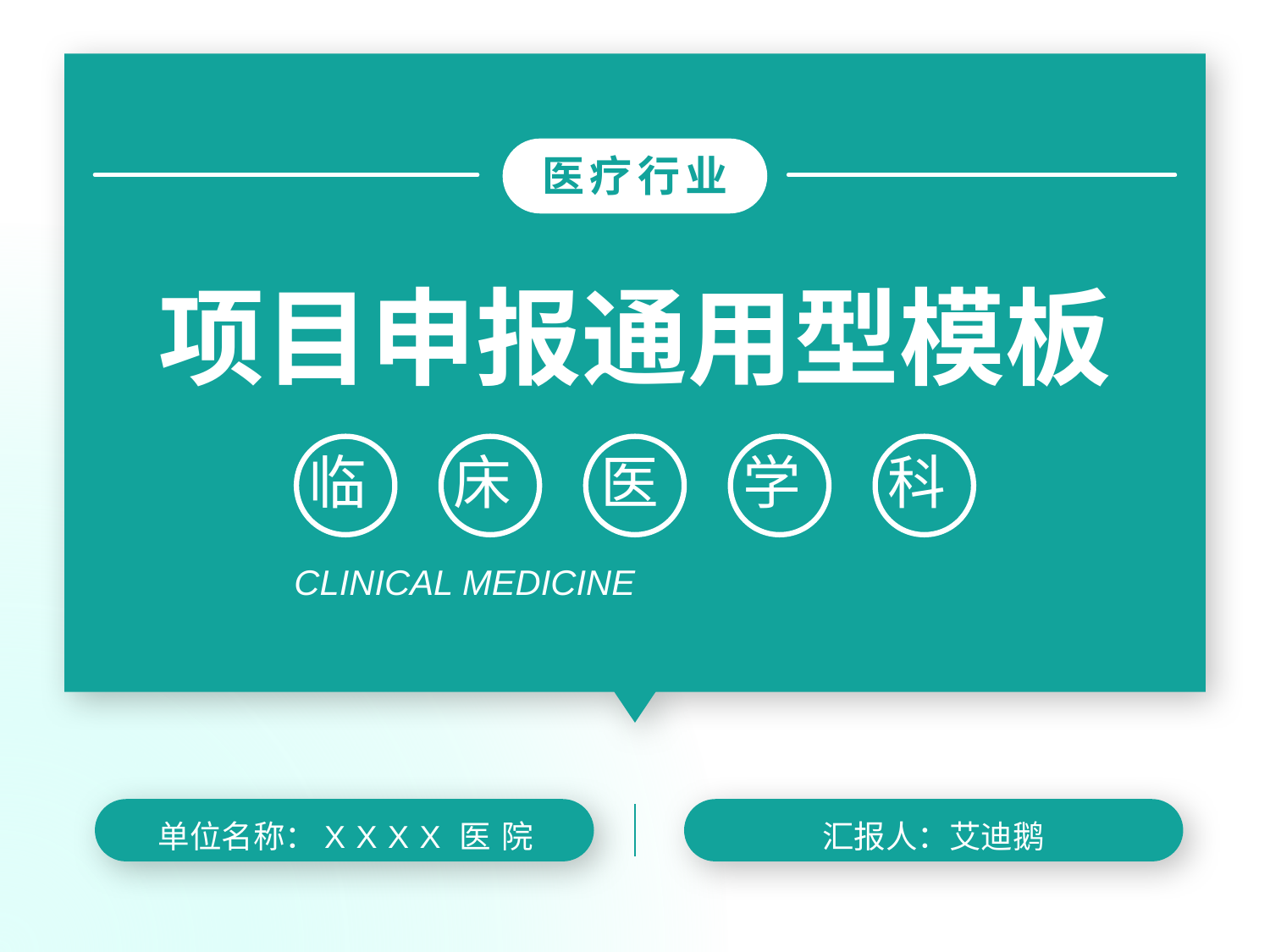

医疗行业
项目申报通用型模板

临

床

医

学

科
CLINICAL MEDICINE

汇报人：艾迪鹅
单位名称：XXXX医院